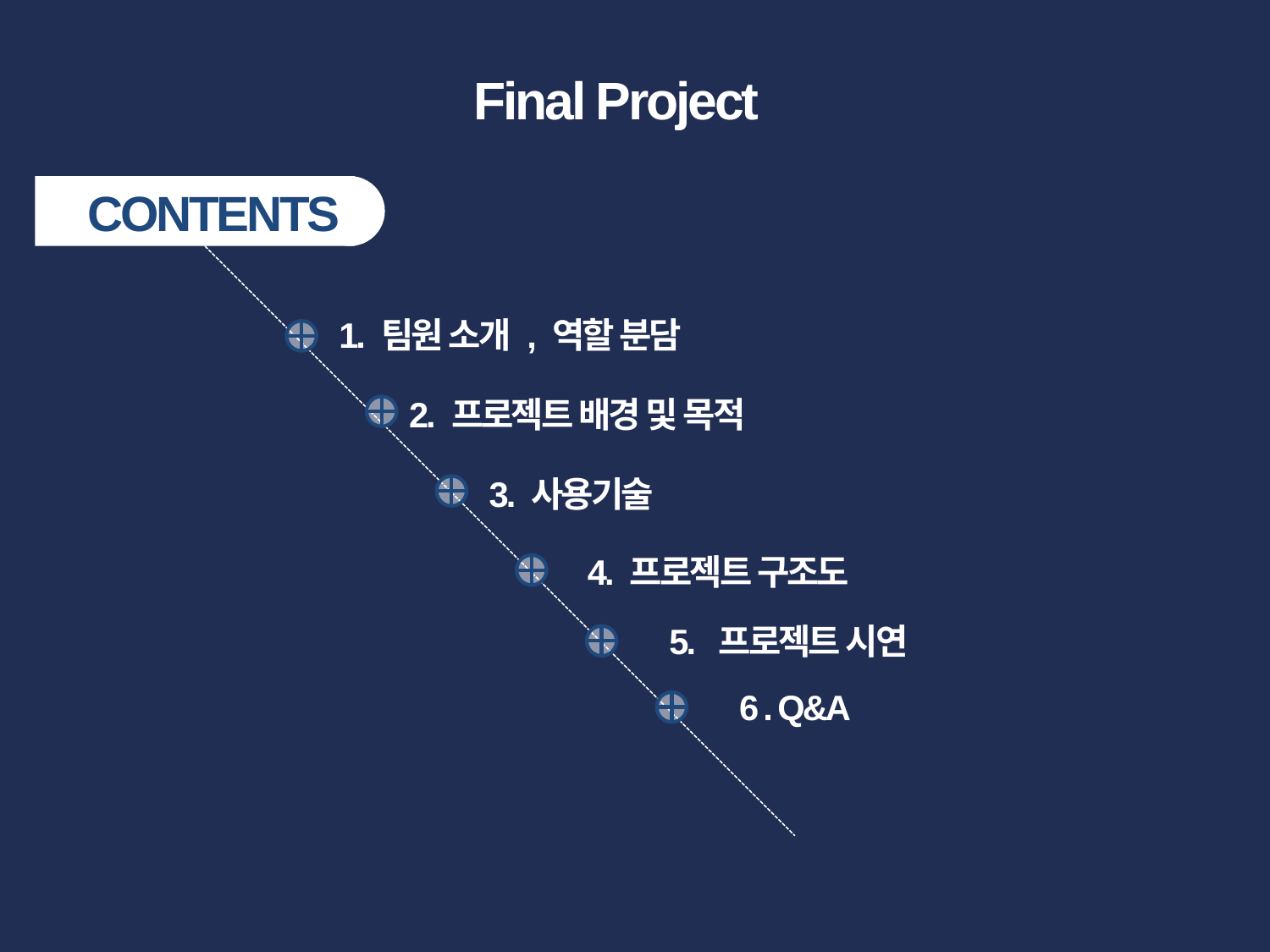

Final Project

CONTENTS
1. 팀원 소개 , 역할 분담

2. 프로젝트 배경 및 목적

3. 사용기술

4. 프로젝트 구조도

5.  프로젝트 시연

6 . Q&A